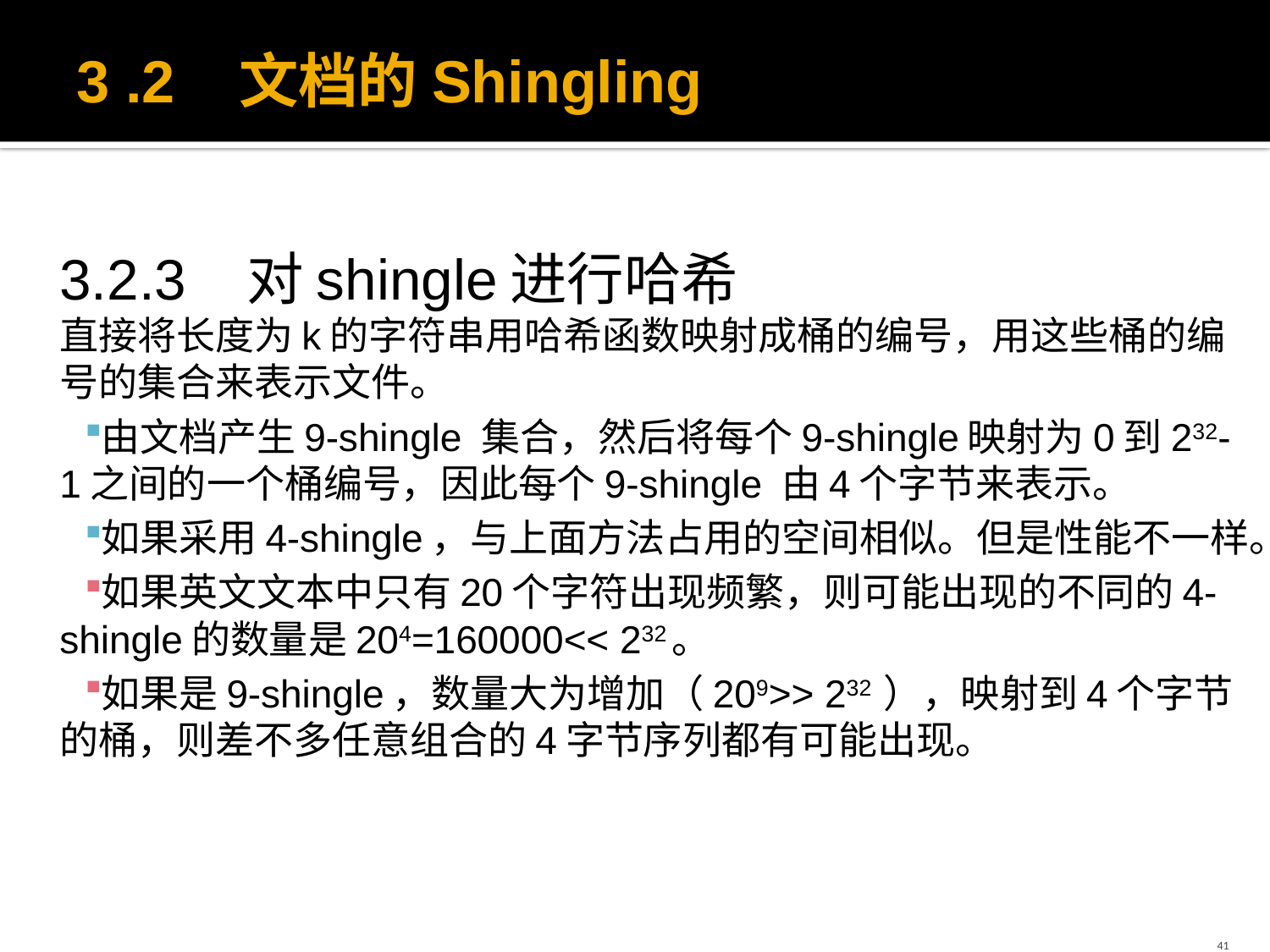

# 3 .2   文档的Shingling
3.2.3   对shingle进行哈希
直接将长度为k的字符串用哈希函数映射成桶的编号，用这些桶的编号的集合来表示文件。
由文档产生9-shingle 集合，然后将每个9-shingle映射为0到232-1之间的一个桶编号，因此每个9-shingle 由4个字节来表示。
如果采用4-shingle，与上面方法占用的空间相似。但是性能不一样。
如果英文文本中只有20个字符出现频繁，则可能出现的不同的4-shingle的数量是204=160000<< 232。
如果是9-shingle，数量大为增加（209>> 232 ），映射到4个字节的桶，则差不多任意组合的4字节序列都有可能出现。
41